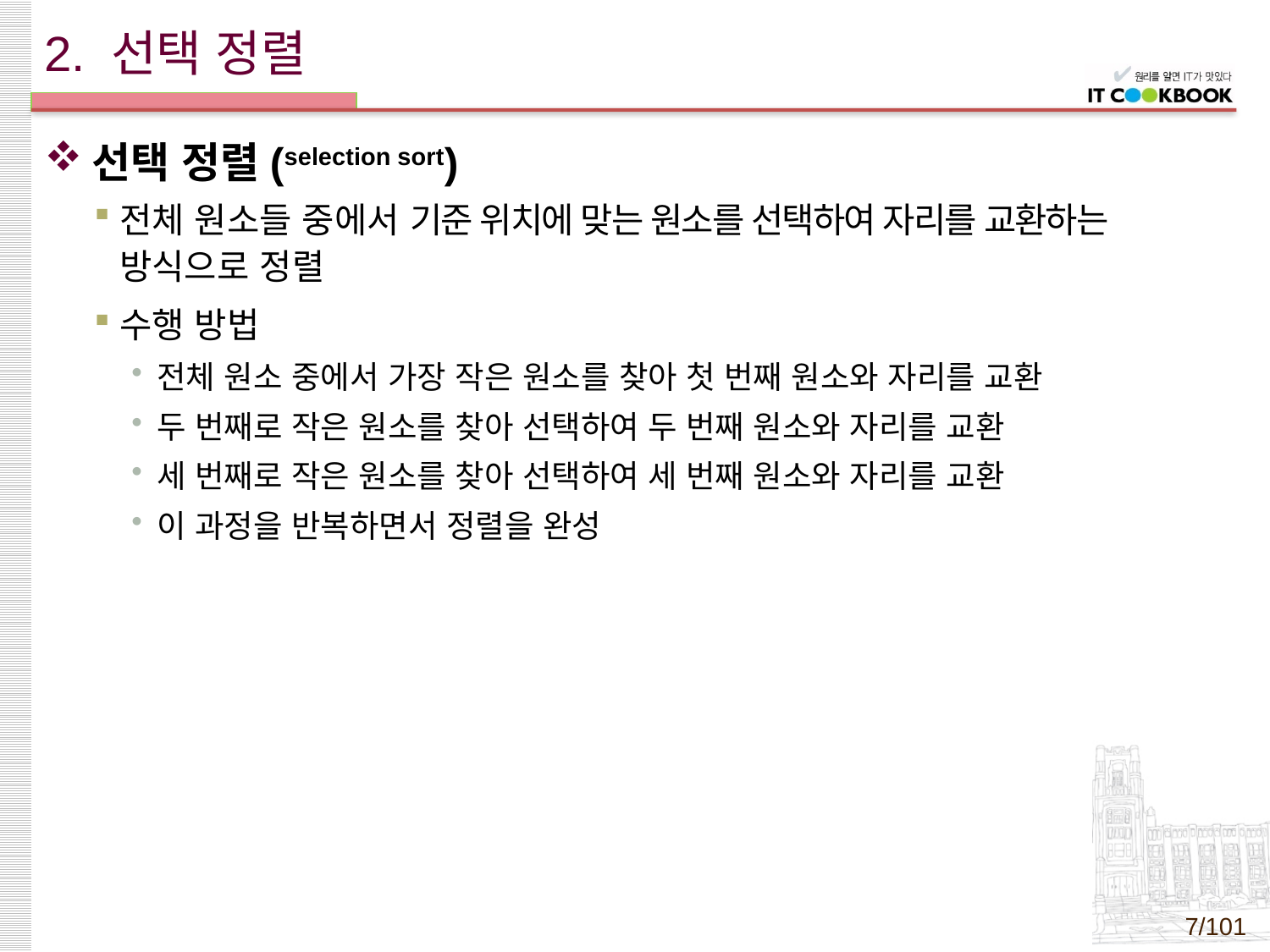

# 2. 선택 정렬
선택 정렬(selection sort)
전체 원소들 중에서 기준 위치에 맞는 원소를 선택하여 자리를 교환하는 방식으로 정렬
수행 방법
전체 원소 중에서 가장 작은 원소를 찾아 첫 번째 원소와 자리를 교환
두 번째로 작은 원소를 찾아 선택하여 두 번째 원소와 자리를 교환
세 번째로 작은 원소를 찾아 선택하여 세 번째 원소와 자리를 교환
이 과정을 반복하면서 정렬을 완성